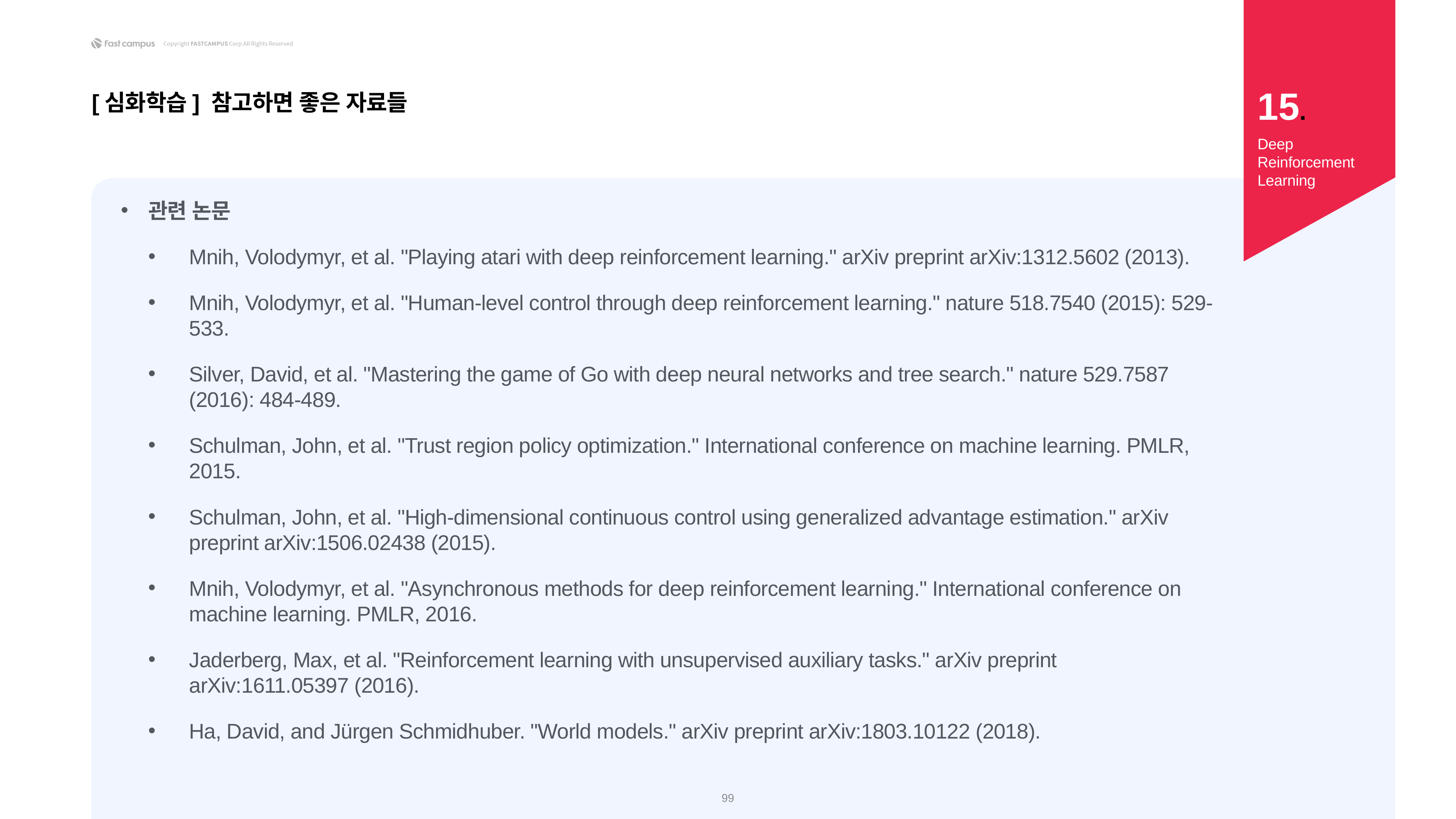

15.
[심화학습] 참고하면 좋은 자료들
Deep Reinforcement Learning

관련 논문
Mnih, Volodymyr, et al. "Playing atari with deep reinforcement learning." arXiv preprint arXiv:1312.5602 (2013).
Mnih, Volodymyr, et al. "Human-level control through deep reinforcement learning." nature 518.7540 (2015): 529-533.
Silver, David, et al. "Mastering the game of Go with deep neural networks and tree search." nature 529.7587 (2016): 484-489.
Schulman, John, et al. "Trust region policy optimization." International conference on machine learning. PMLR, 2015.
Schulman, John, et al. "High-dimensional continuous control using generalized advantage estimation." arXiv preprint arXiv:1506.02438 (2015).
Mnih, Volodymyr, et al. "Asynchronous methods for deep reinforcement learning." International conference on machine learning. PMLR, 2016.
Jaderberg, Max, et al. "Reinforcement learning with unsupervised auxiliary tasks." arXiv preprint arXiv:1611.05397 (2016).
Ha, David, and Jürgen Schmidhuber. "World models." arXiv preprint arXiv:1803.10122 (2018).
99